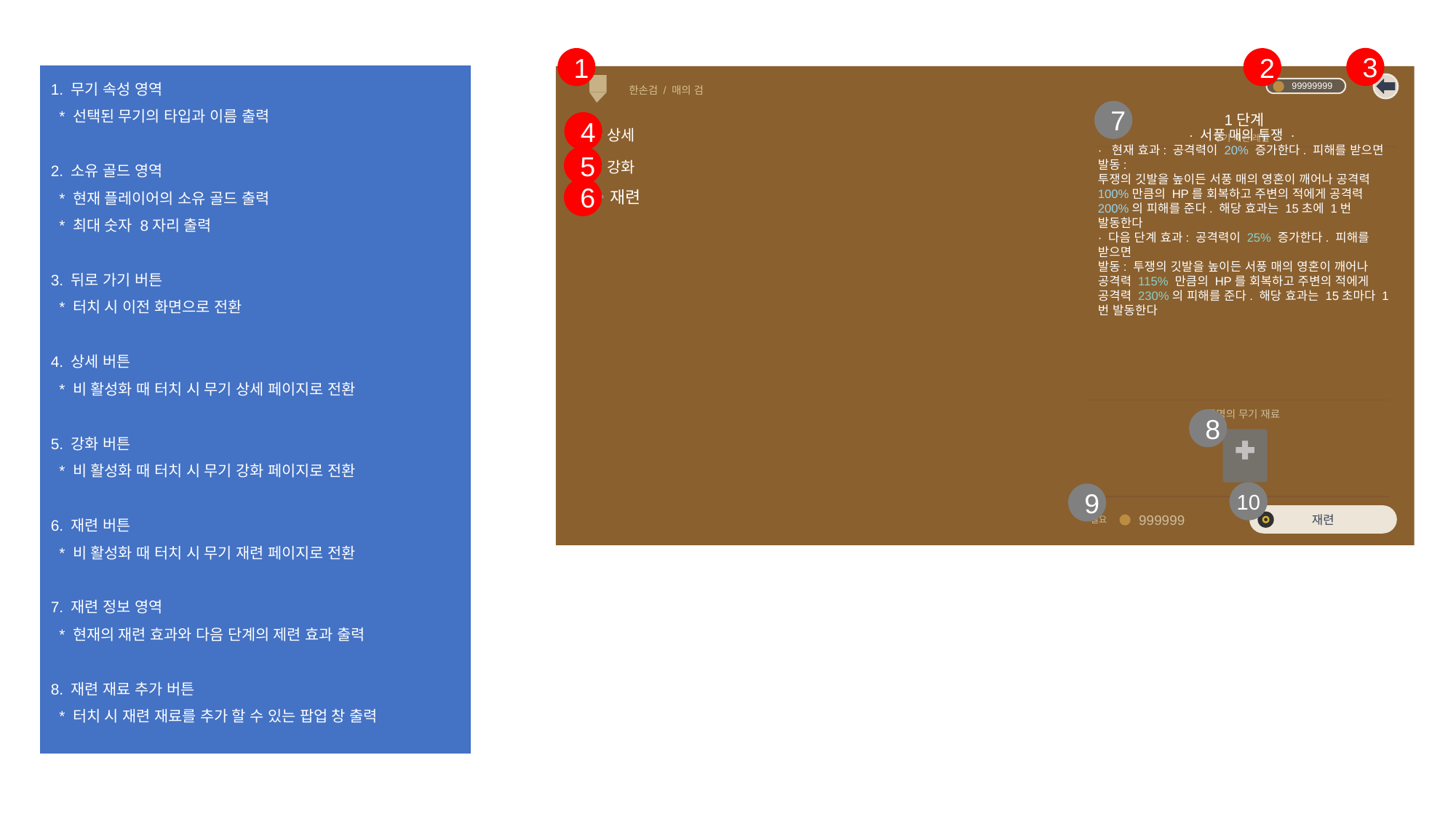

3
1
2
1. 무기 속성 영역
  * 선택된 무기의 타입과 이름 출력

2. 소유 골드 영역
  * 현재 플레이어의 소유 골드 출력
  * 최대 숫자 8자리 출력

3. 뒤로 가기 버튼
  * 터치 시 이전 화면으로 전환

4. 상세 버튼
  * 비 활성화 때 터치 시 무기 상세 페이지로 전환

5. 강화 버튼
  * 비 활성화 때 터치 시 무기 강화 페이지로 전환

6. 재련 버튼
  * 비 활성화 때 터치 시 무기 재련 페이지로 전환

7. 재련 정보 영역
  * 현재의 재련 효과와 다음 단계의 제련 효과 출력

8. 재련 재료 추가 버튼
  * 터치 시 재련 재료를 추가 할 수 있는 팝업 창 출력

한손검 / 매의 검
99999999

7
1단계
4
상세

무기 재련 레벨
5
강화
· 서풍 매의 투쟁 ·
·  현재 효과: 공격력이 20% 증가한다. 피해를 받으면 발동:
투쟁의 깃발을 높이든 서풍 매의 영혼이 깨어나 공격력 100%만큼의 HP를 회복하고 주변의 적에게 공격력
200%의 피해를 준다. 해당 효과는 15초에 1번 발동한다
· 다음 단계 효과: 공격력이 25% 증가한다. 피해를 받으면
발동: 투쟁의 깃발을 높이든 서풍 매의 영혼이 깨어나 공격력 115% 만큼의 HP를 회복하고 주변의 적에게 공격력 230%의 피해를 준다. 해당 효과는 15초마다 1번 발동한다

6
재련

동명의 무기 재료
8

10
9
재련
필요

999999